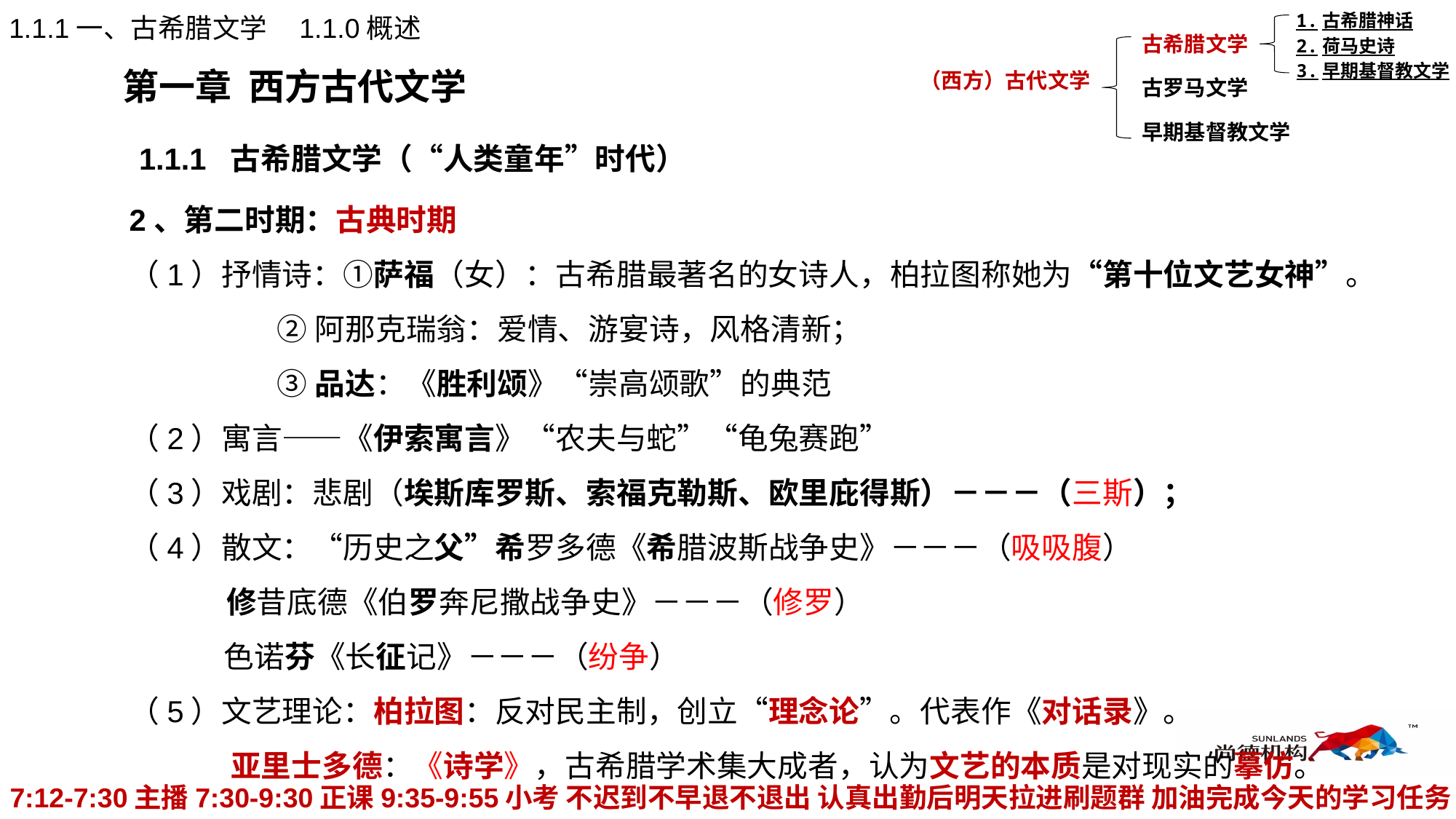

1.古希腊神话
1.1.1一、古希腊文学
1.1.0概述

古希腊文学
2.荷马史诗

3.早期基督教文学
第一章  西方古代文学
（西方）古代文学
古罗马文学
早期基督教文学
1.1.1  古希腊文学（“人类童年”时代）
2、第二时期：古典时期
（1）抒情诗：①萨福（女）：古希腊最著名的女诗人，柏拉图称她为“第十位文艺女神”。
                      ②阿那克瑞翁：爱情、游宴诗，风格清新；
                      ③品达：《胜利颂》“崇高颂歌”的典范
（2）寓言——《伊索寓言》“农夫与蛇”“龟兔赛跑”
（3）戏剧：悲剧（埃斯库罗斯、索福克勒斯、欧里庇得斯）－－－（三斯）；
（4）散文：“历史之父”希罗多德《希腊波斯战争史》－－－（吸吸腹）
             修昔底德《伯罗奔尼撒战争史》－－－（修罗）
             色诺芬《长征记》－－－（纷争）
（5）文艺理论：柏拉图：反对民主制，创立“理念论”。代表作《对话录》。
              亚里士多德：《诗学》，古希腊学术集大成者，认为文艺的本质是对现实的摹仿。